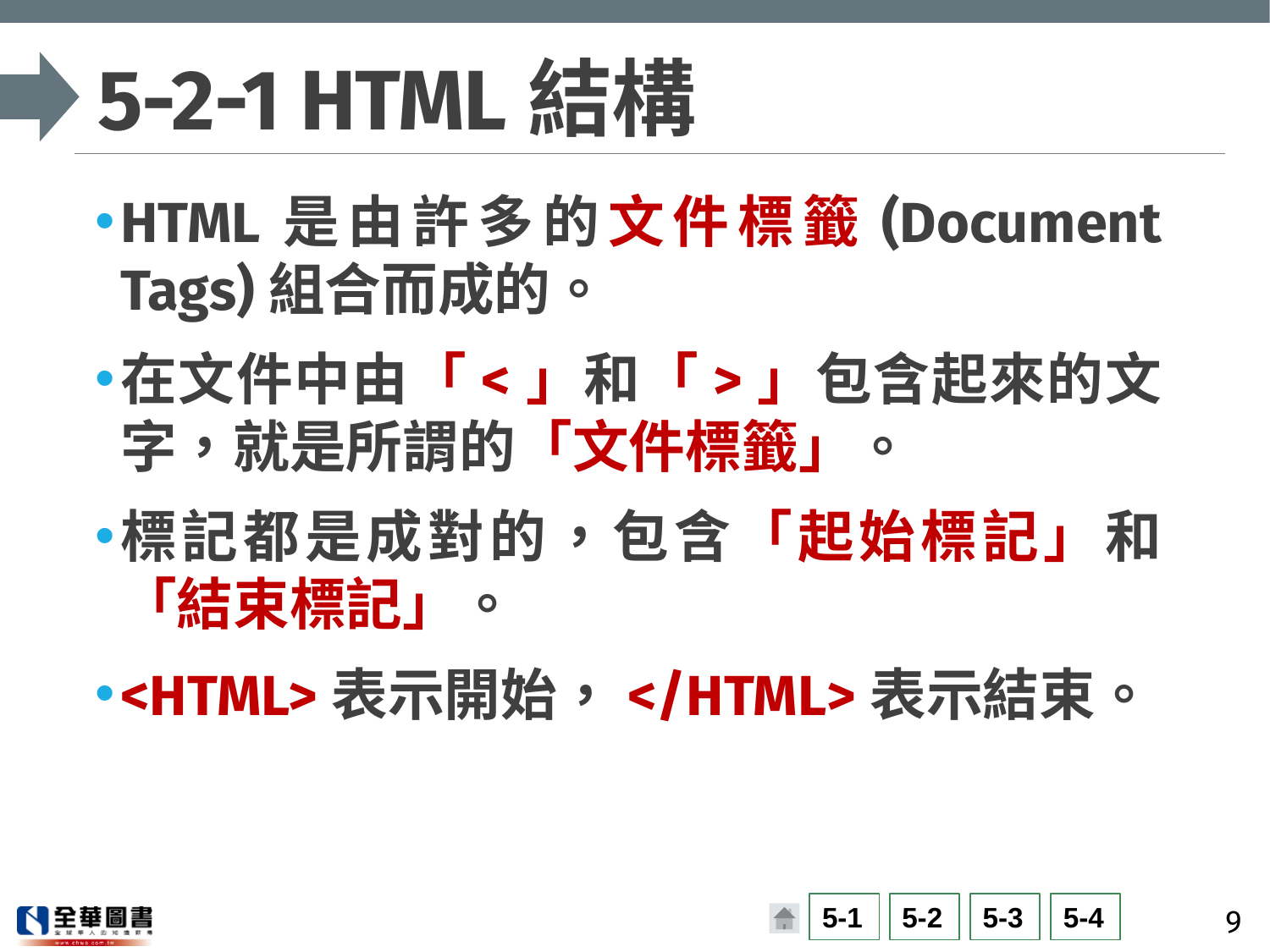

# 5-2-1 HTML結構
HTML是由許多的文件標籤(Document Tags)組合而成的。
在文件中由「<」和「>」包含起來的文字，就是所謂的「文件標籤」。
標記都是成對的，包含「起始標記」和「結束標記」。
<HTML>表示開始，</HTML>表示結束。
9